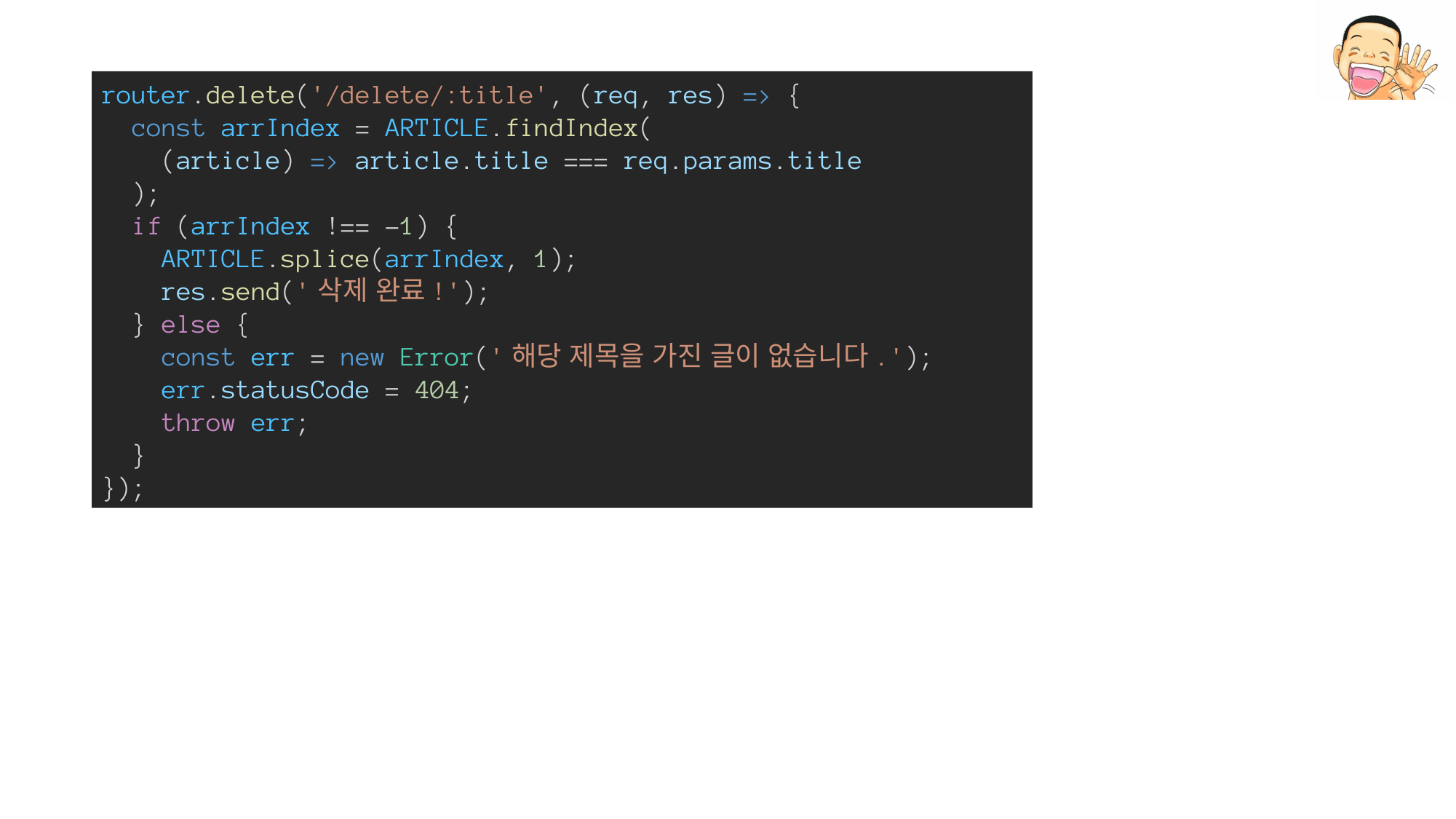

router.delete('/delete/:title', (req, res) => {
  const arrIndex = ARTICLE.findIndex(
    (article) => article.title === req.params.title
  );
  if (arrIndex !== -1) {
    ARTICLE.splice(arrIndex, 1);
    res.send('삭제 완료!');
  } else {
    const err = new Error('해당 제목을 가진 글이 없습니다.');
    err.statusCode = 404;
    throw err;
  }
});